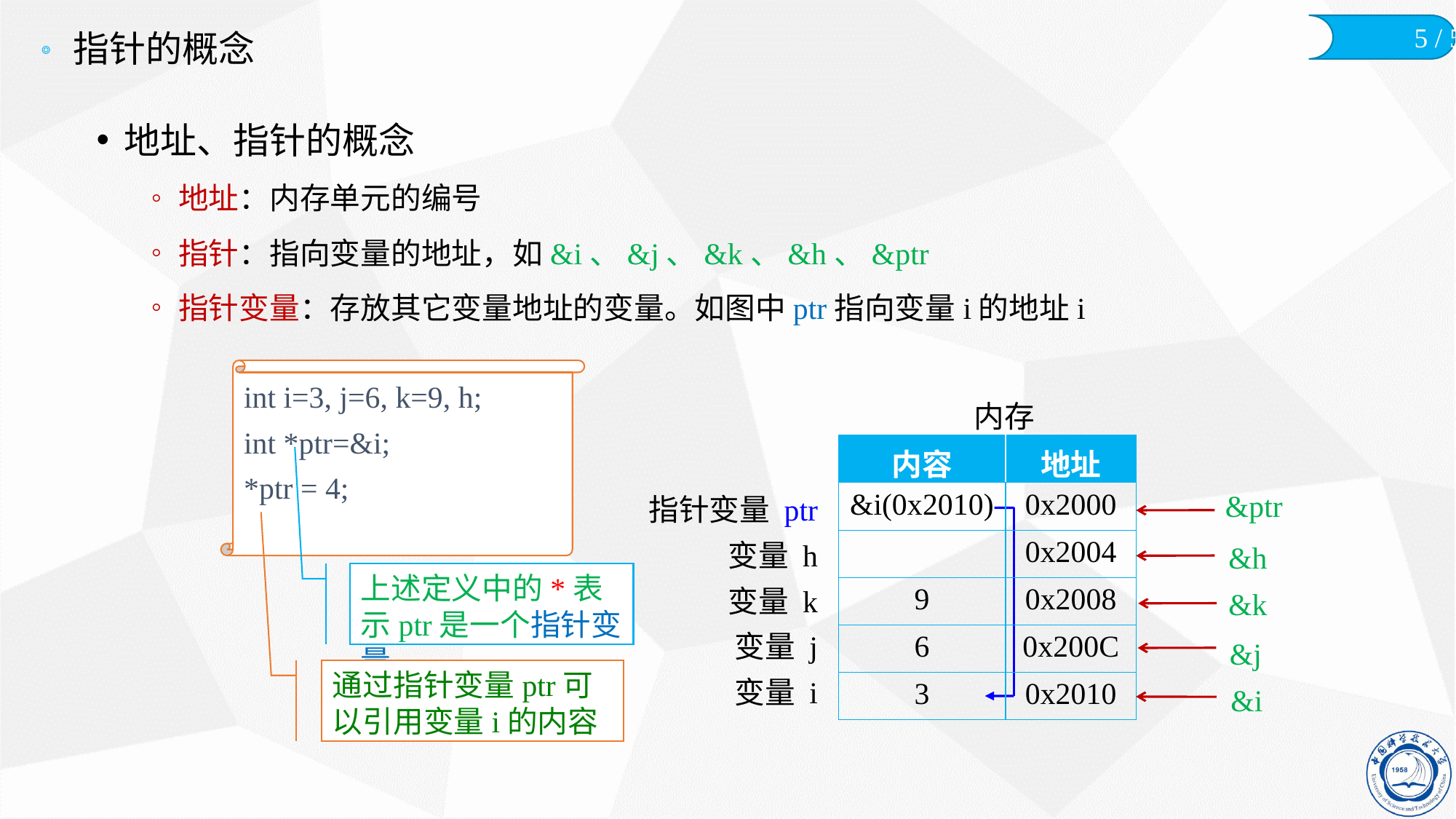

# 指针的概念
地址、指针的概念
地址：内存单元的编号
指针：指向变量的地址，如&i、&j、&k、&h、&ptr
指针变量：存放其它变量地址的变量。如图中ptr指向变量i的地址i

int i=3, j=6, k=9, h;
int *ptr=&i;
*ptr = 4;

内存
| 内容 | 地址 |
| --- | --- |
| &i(0x2010) | 0x2000 |
|  | 0x2004 |
| 9 | 0x2008 |
| 6 | 0x200C |
| 3 | 0x2010 |
&ptr
&h
&k
&j
&i
指针变量 ptr
变量 h
变量 k
变量 j
变量 i

上述定义中的*表示ptr是一个指针变量
通过指针变量ptr可以引用变量i的内容